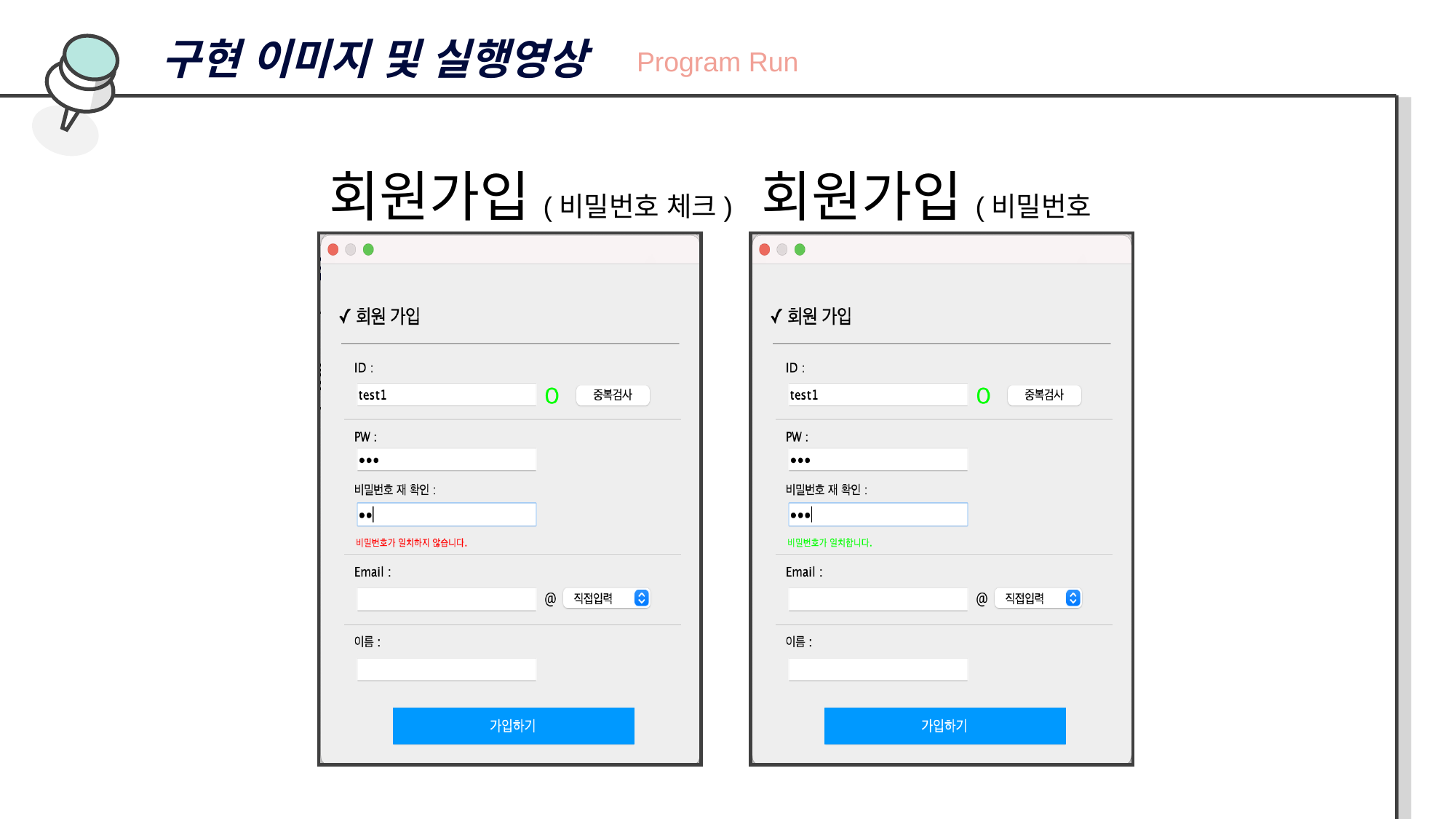

구현 이미지 및 실행영상

Program Run

회원가입(비밀번호 체크)
회원가입(비밀번호 체크완료)